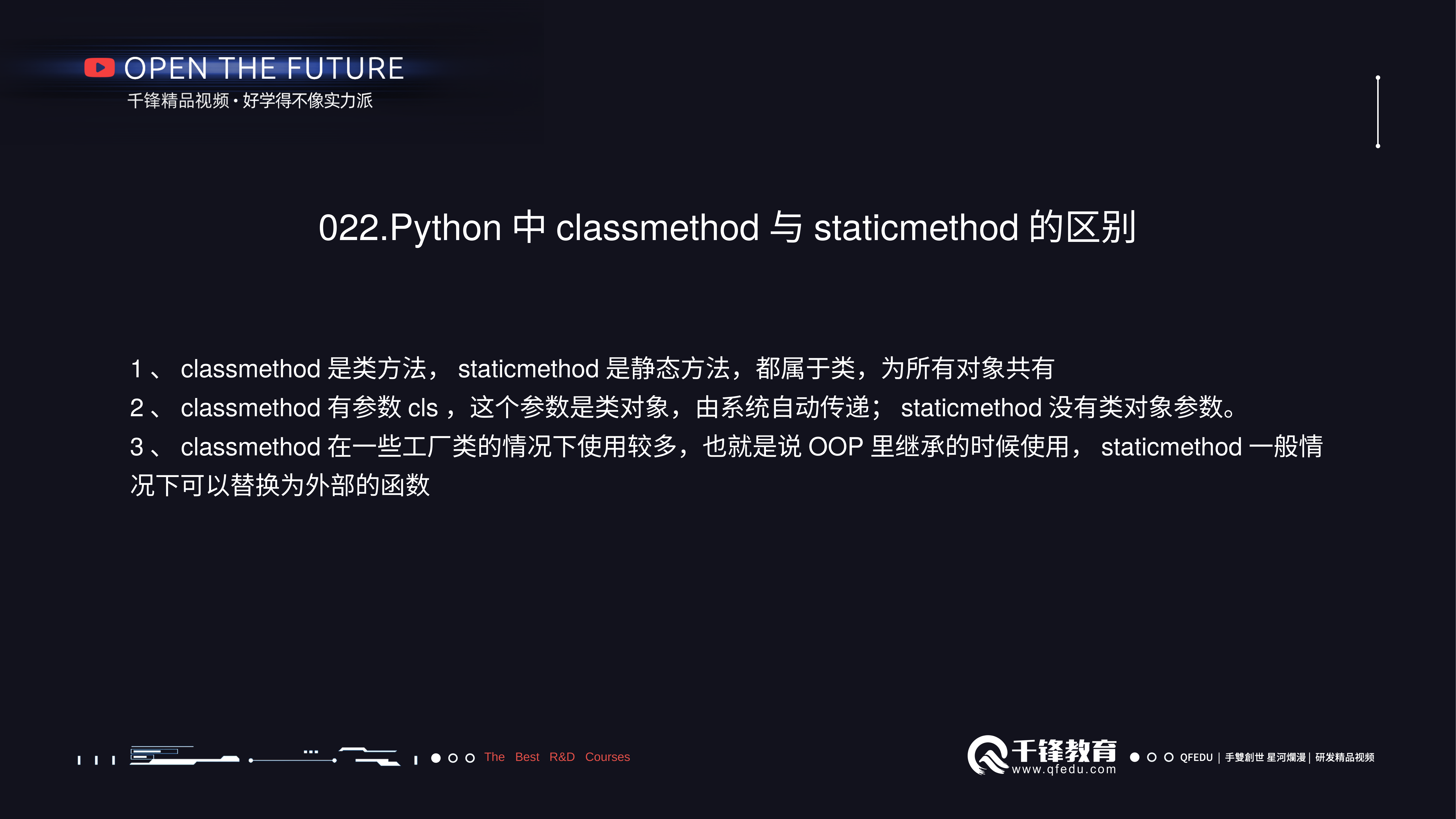

022.Python中classmethod与staticmethod的区别
1、classmethod是类方法，staticmethod是静态方法，都属于类，为所有对象共有
2、classmethod有参数cls，这个参数是类对象，由系统自动传递；staticmethod没有类对象参数。
3、classmethod在一些工厂类的情况下使用较多，也就是说OOP里继承的时候使用，staticmethod一般情况下可以替换为外部的函数